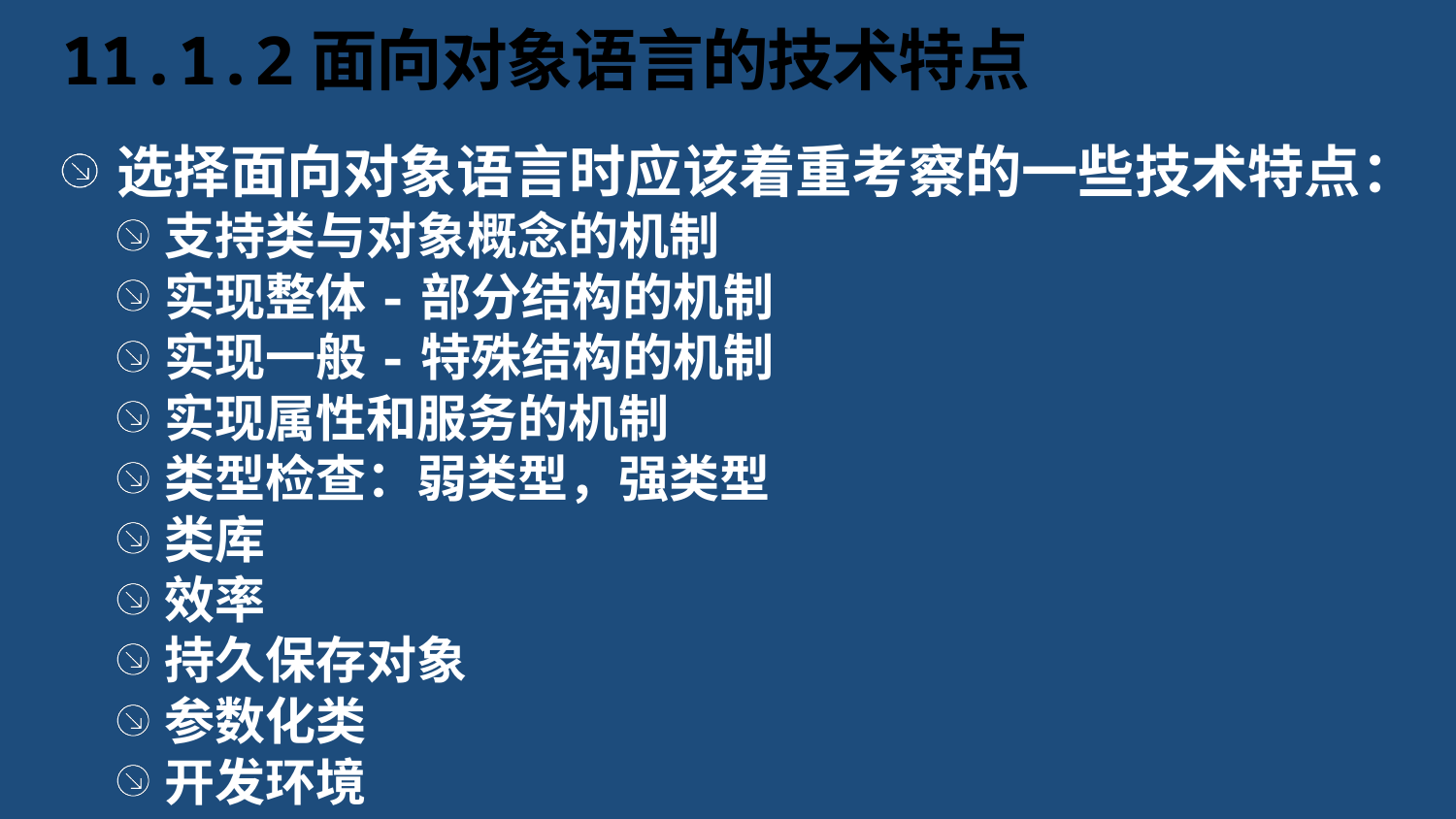

# 11.1.2面向对象语言的技术特点
选择面向对象语言时应该着重考察的一些技术特点：
支持类与对象概念的机制
实现整体-部分结构的机制
实现一般-特殊结构的机制
实现属性和服务的机制
类型检查：弱类型，强类型
类库
效率
持久保存对象
参数化类
开发环境